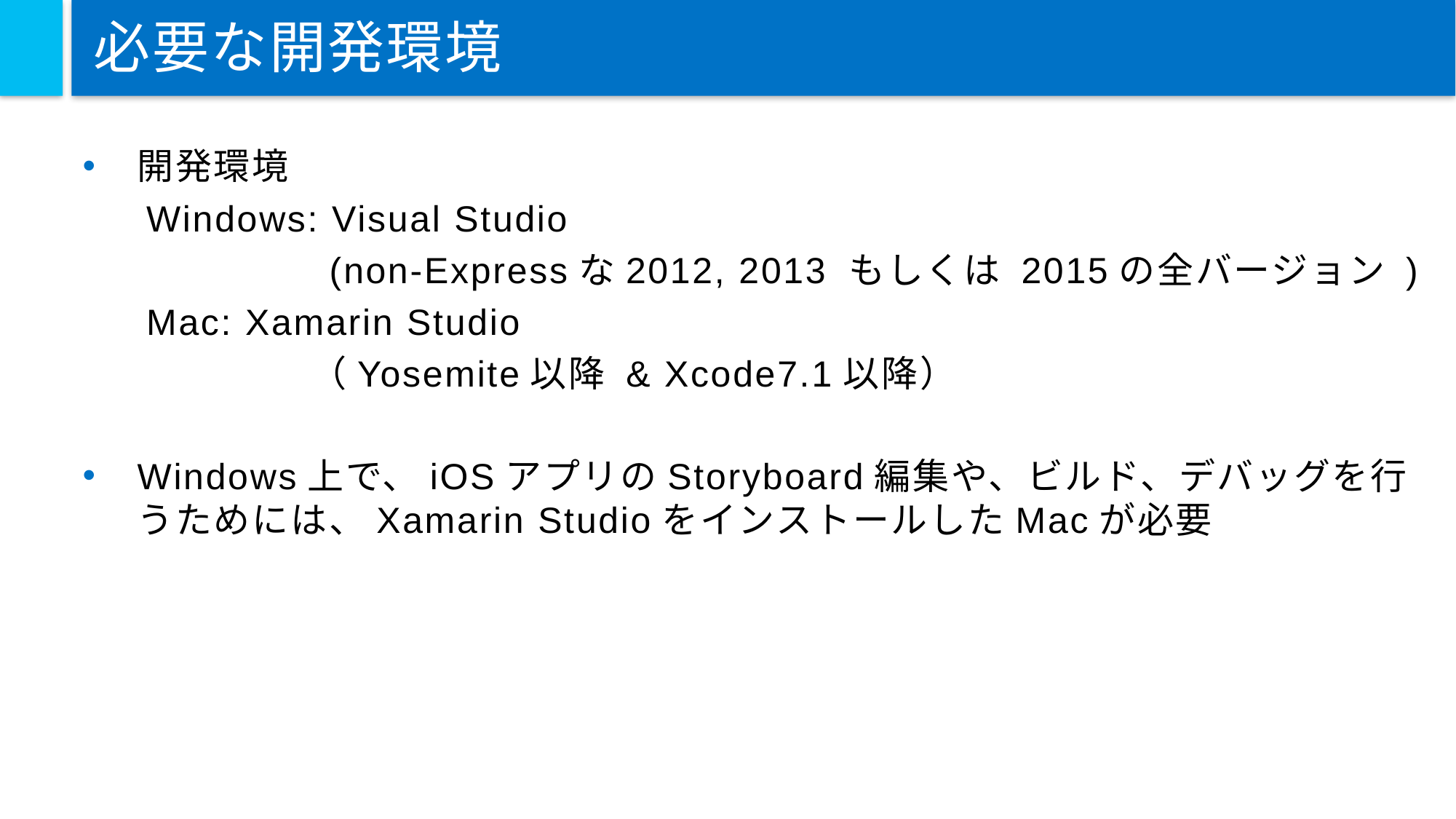

# 必要な開発環境
開発環境
Windows: Visual Studio
               (non-Expressな2012, 2013 もしくは 2015の全バージョン )
Mac: Xamarin Studio
　　　　 （Yosemite以降 & Xcode7.1以降）

Windows上で、iOSアプリのStoryboard編集や、ビルド、デバッグを行うためには、Xamarin StudioをインストールしたMacが必要